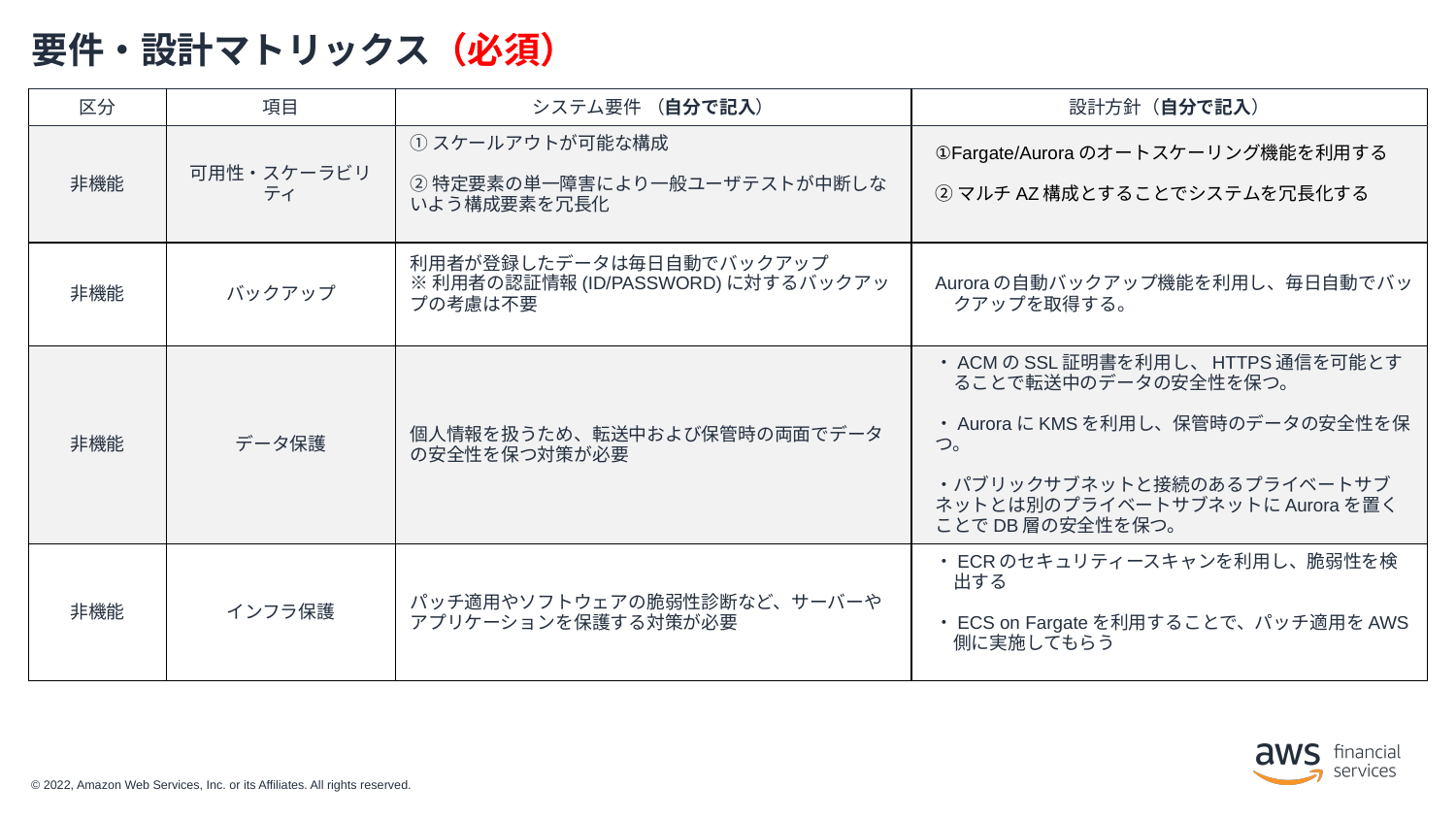

# 要件・設計マトリックス（必須）
| 区分 | 項目 | システム要件 （自分で記入） | 設計方針（自分で記入） |
| --- | --- | --- | --- |
| 非機能 | 可用性・スケーラビリティ | ①スケールアウトが可能な構成 ②特定要素の単一障害により一般ユーザテストが中断しないよう構成要素を冗長化 | ①Fargate/Auroraのオートスケーリング機能を利用する ②マルチAZ構成とすることでシステムを冗長化する |
| 非機能 | バックアップ | 利用者が登録したデータは毎日自動でバックアップ ※利用者の認証情報(ID/PASSWORD)に対するバックアップの考慮は不要 | Auroraの自動バックアップ機能を利用し、毎日自動でバックアップを取得する。 |
| 非機能 | データ保護 | 個人情報を扱うため、転送中および保管時の両面でデータの安全性を保つ対策が必要 | ・ACMのSSL証明書を利用し、HTTPS通信を可能とすることで転送中のデータの安全性を保つ。 ・AuroraにKMSを利用し、保管時のデータの安全性を保つ。 ・パブリックサブネットと接続のあるプライベートサブネットとは別のプライベートサブネットにAuroraを置くことでDB層の安全性を保つ。 |
| 非機能 | インフラ保護 | パッチ適用やソフトウェアの脆弱性診断など、サーバーやアプリケーションを保護する対策が必要 | ・ECRのセキュリティースキャンを利用し、脆弱性を検出する ・ECS on Fargateを利用することで、パッチ適用をAWS側に実施してもらう |